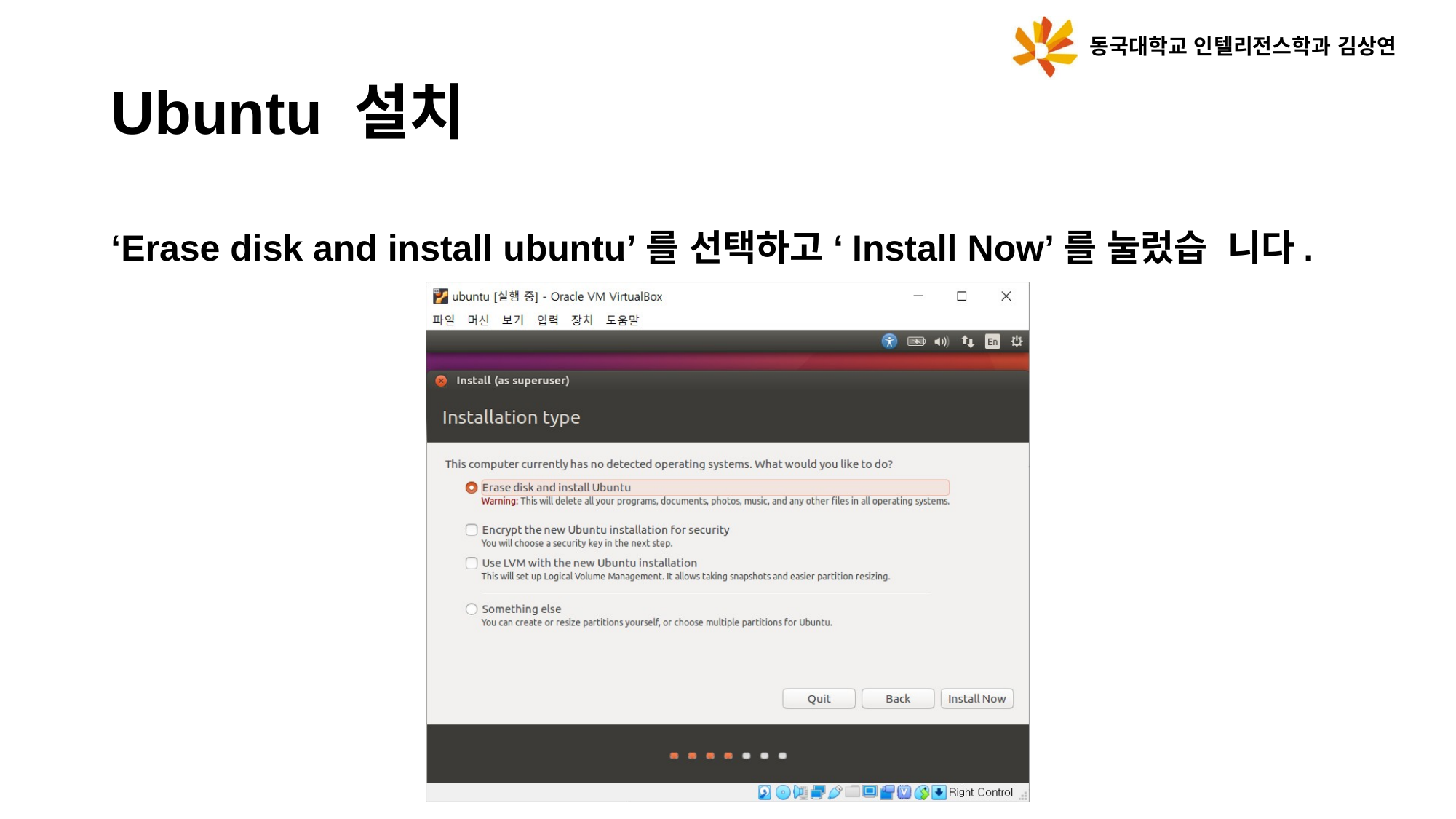

동국대학교 인텔리전스학과 김상연
Ubuntu 설치
‘Erase disk and install ubuntu’를 선택하고 ‘Install Now’를 눌렀습  니다.